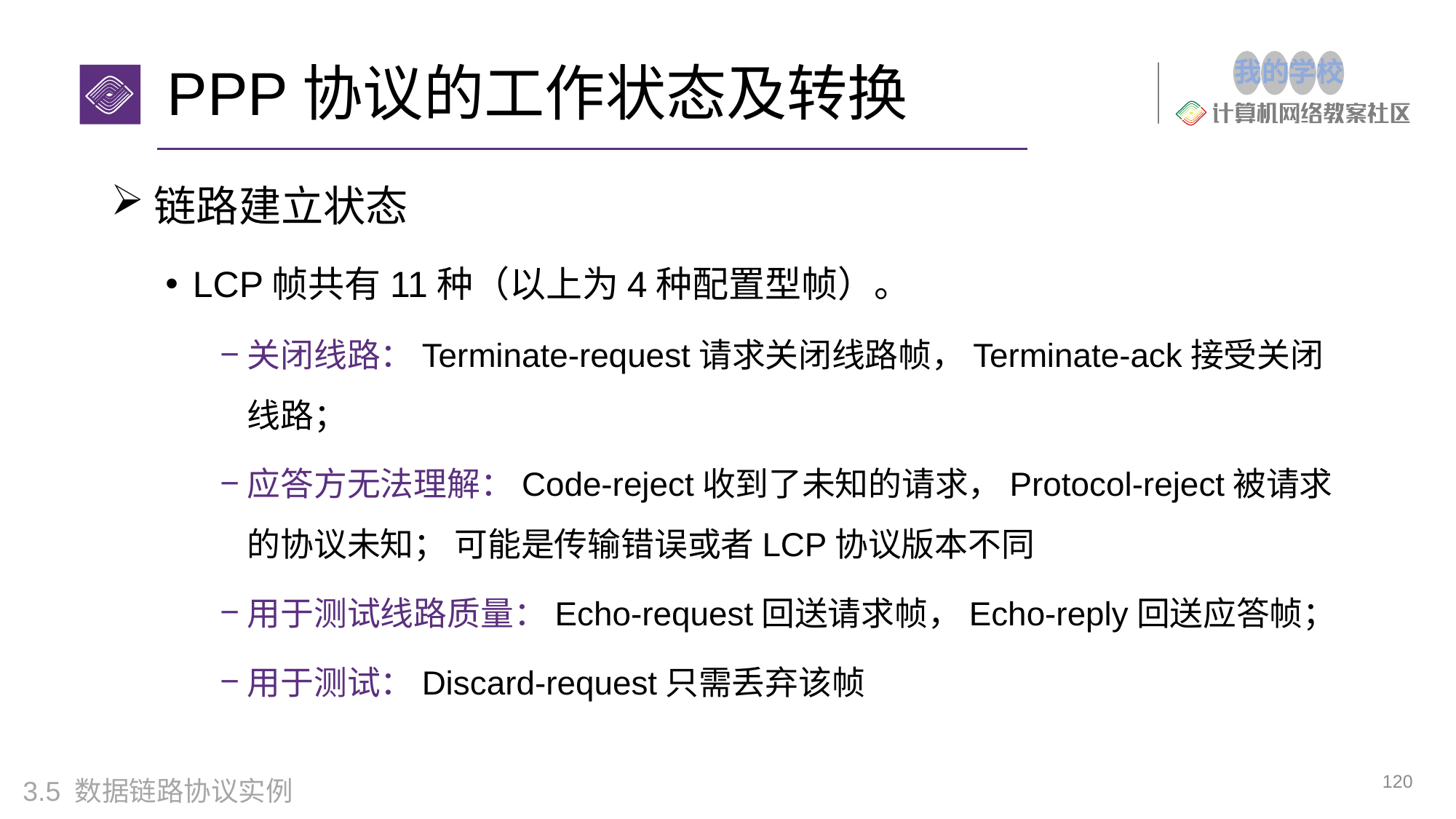

# PPP协议的工作状态及转换
链路建立状态
LCP帧共有11种（以上为4种配置型帧）。
关闭线路：Terminate-request请求关闭线路帧，Terminate-ack接受关闭线路；
应答方无法理解：Code-reject收到了未知的请求，Protocol-reject被请求的协议未知； 可能是传输错误或者LCP协议版本不同
用于测试线路质量：Echo-request回送请求帧，Echo-reply回送应答帧；
用于测试：Discard-request只需丢弃该帧
120
3.5 数据链路协议实例